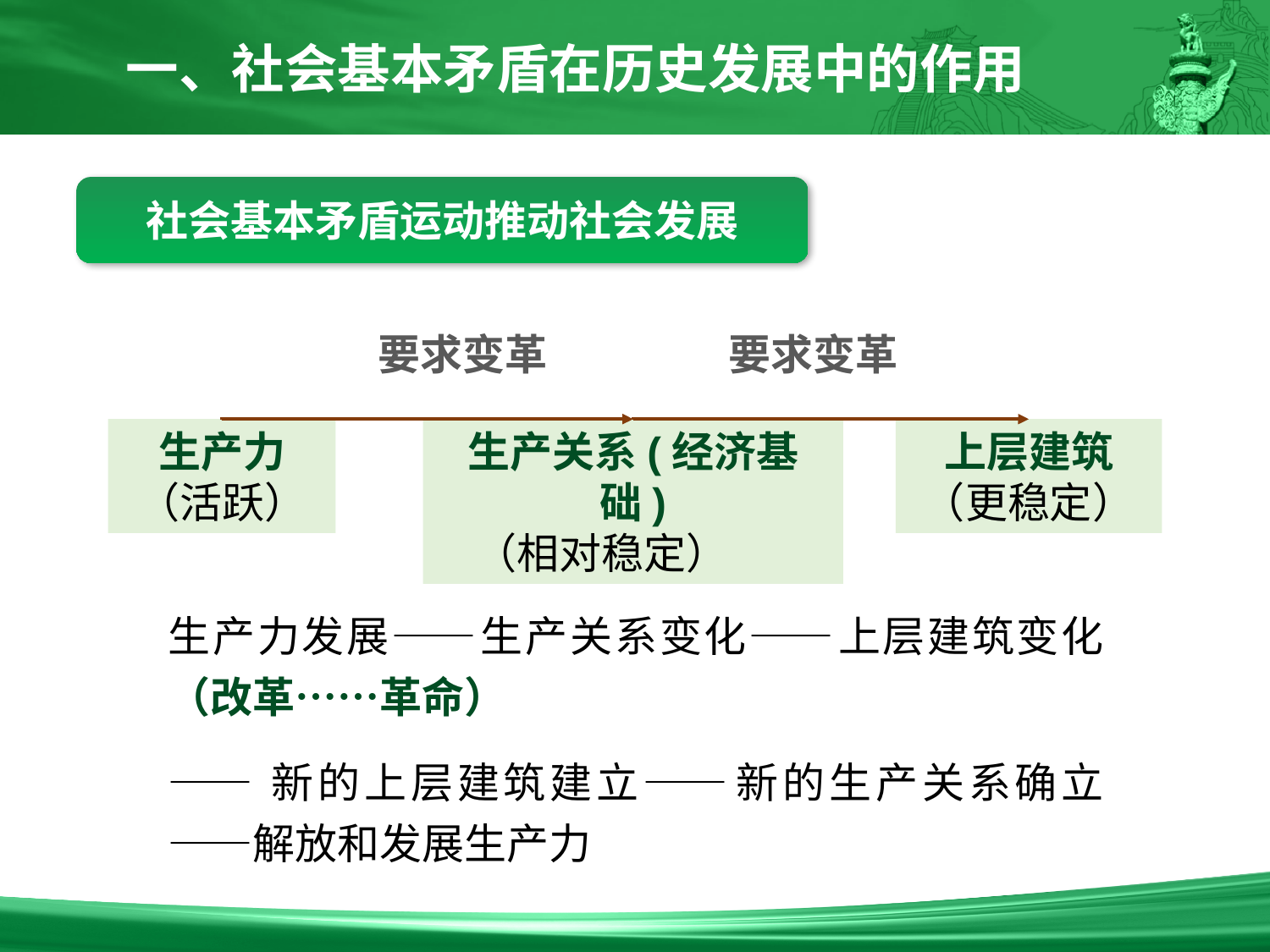

一、社会基本矛盾在历史发展中的作用
社会基本矛盾运动推动社会发展
要求变革
要求变革
生产力
（活跃）
生产关系(经济基础)
   （相对稳定）
上层建筑
（更稳定）
生产力发展——生产关系变化——上层建筑变化（改革……革命）
——新的上层建筑建立——新的生产关系确立——解放和发展生产力